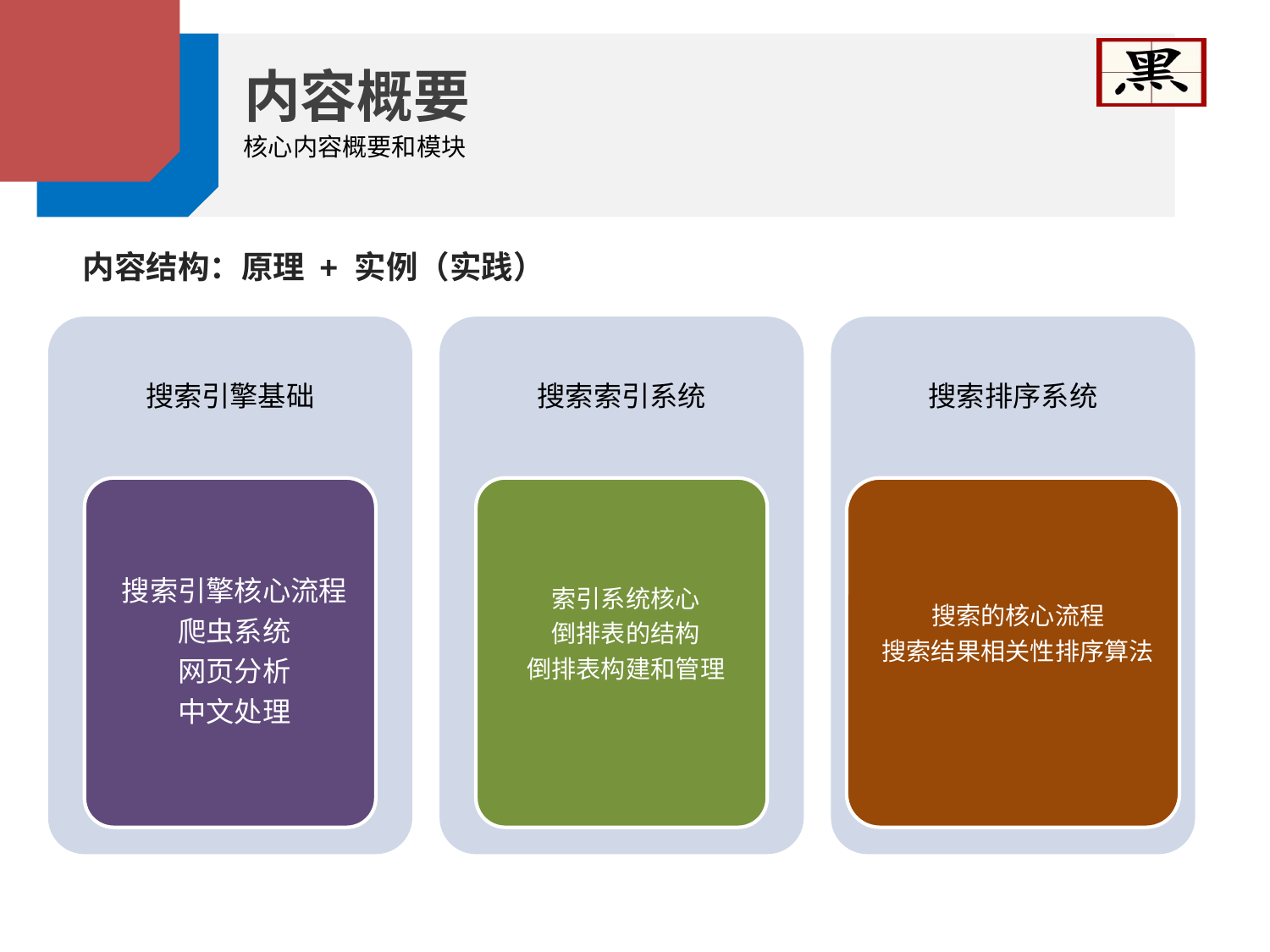

内容概要
核心内容概要和模块
内容结构：原理 + 实例（实践）
搜索引擎基础
搜索引擎核心流程
爬虫系统
网页分析
中文处理
搜索索引系统
索引系统核心
倒排表的结构
倒排表构建和管理

搜索排序系统
搜索的核心流程
搜索结果相关性排序算法